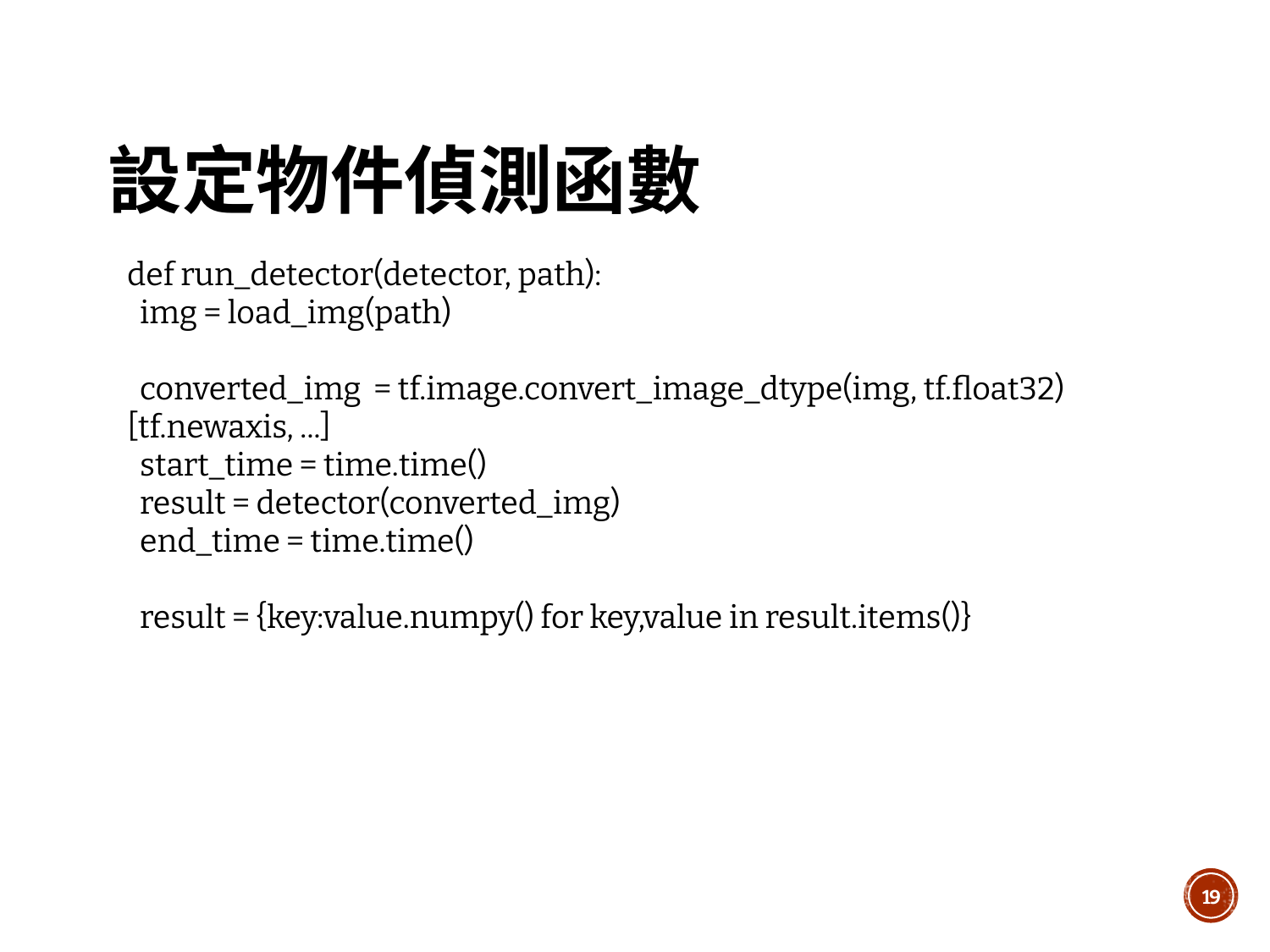

# 設定物件偵測函數
| def run\_detector(detector, path):   img = load\_img(path)   converted\_img  = tf.image.convert\_image\_dtype(img, tf.float32)[tf.newaxis, ...]   start\_time = time.time()   result = detector(converted\_img)   end\_time = time.time()   result = {key:value.numpy() for key,value in result.items()} |
| --- |
19